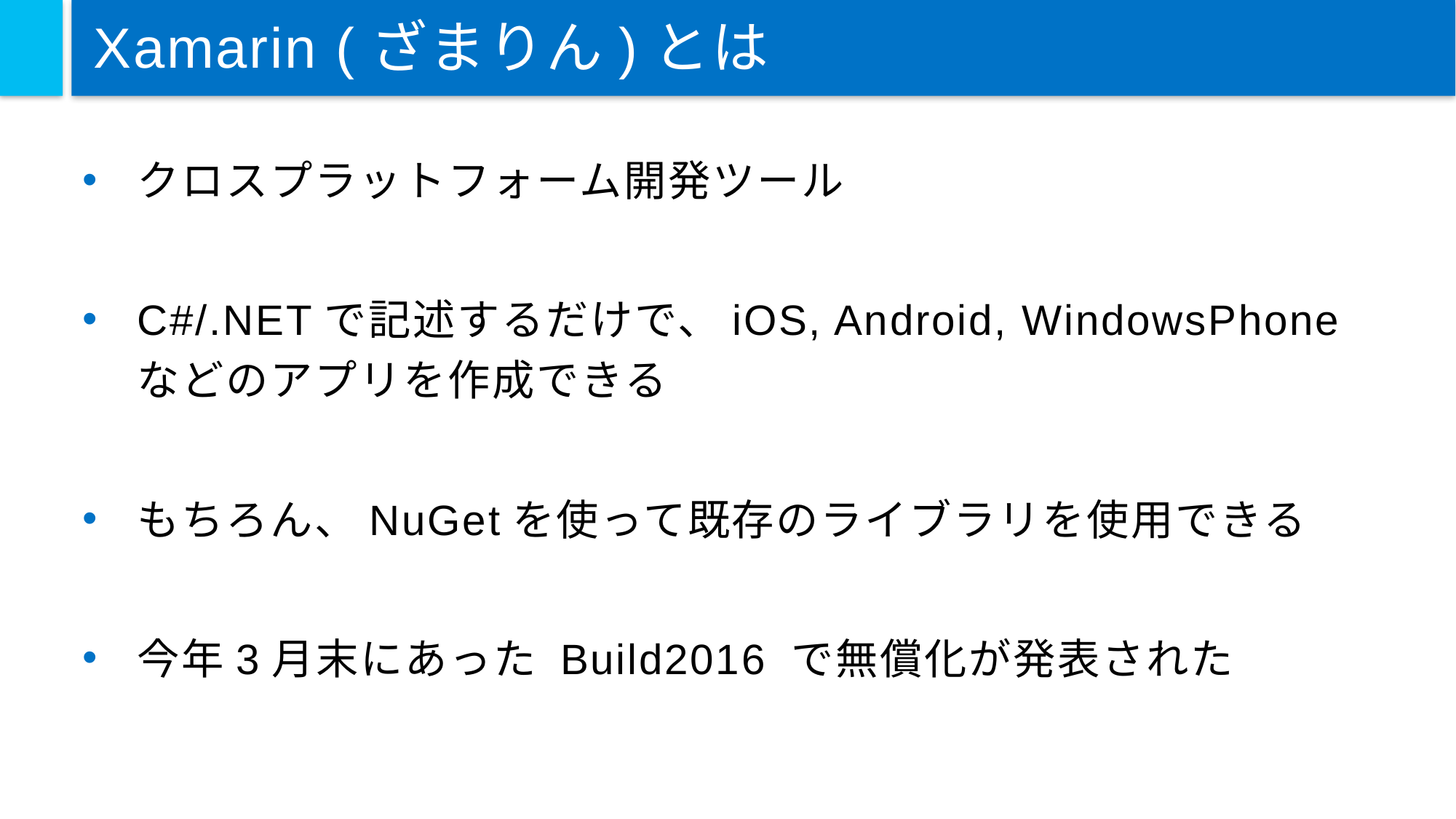

# Xamarin (ざまりん)とは
クロスプラットフォーム開発ツール

C#/.NETで記述するだけで、iOS, Android, WindowsPhoneなどのアプリを作成できる

もちろん、NuGetを使って既存のライブラリを使用できる

今年3月末にあった Build2016 で無償化が発表された